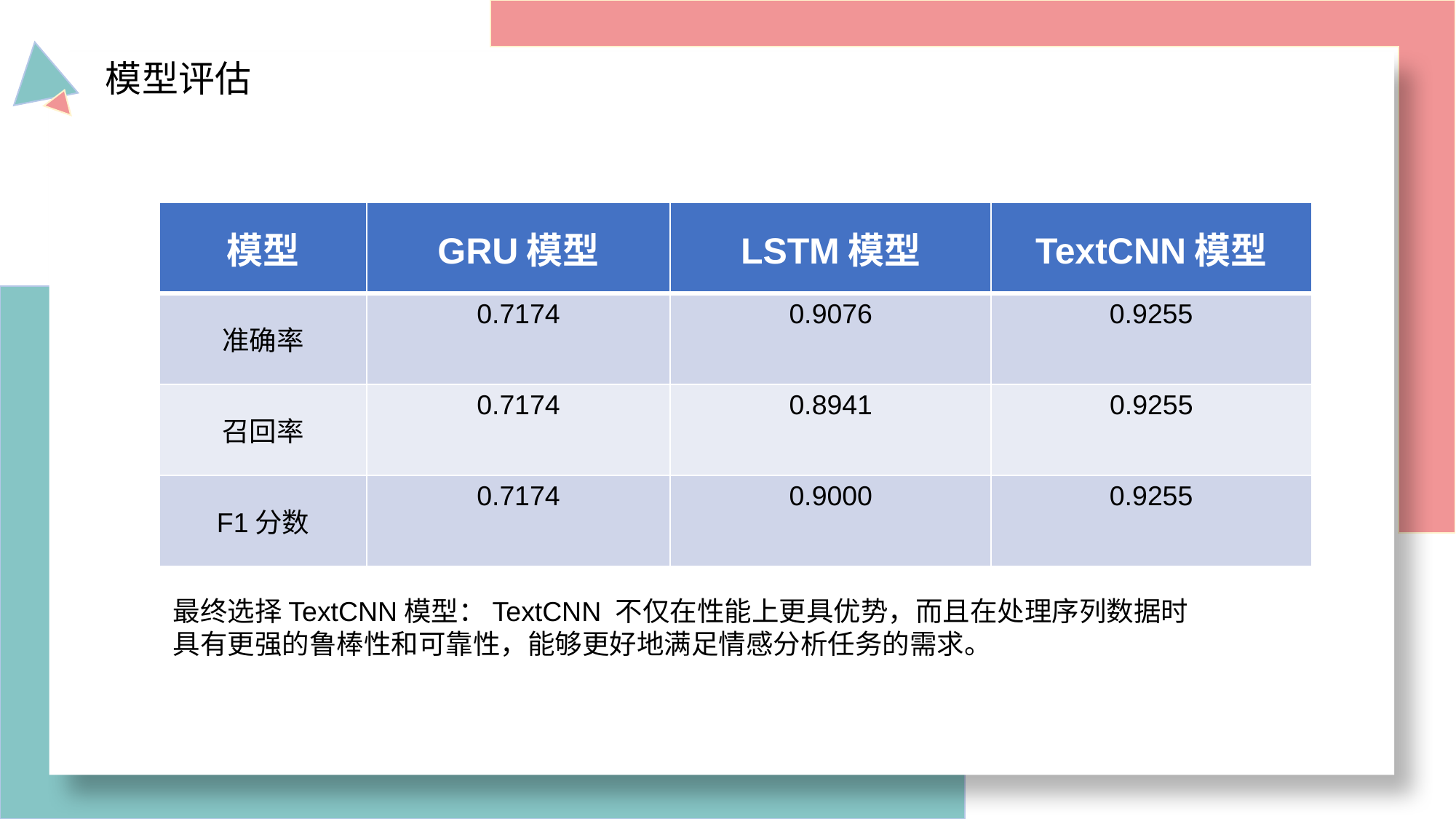

模型评估
| 模型 | GRU模型 | LSTM模型 | TextCNN模型 |
| --- | --- | --- | --- |
| 准确率 | 0.7174 | 0.9076 | 0.9255 |
| 召回率 | 0.7174 | 0.8941 | 0.9255 |
| F1分数 | 0.7174 | 0.9000 | 0.9255 |
最终选择TextCNN模型：TextCNN 不仅在性能上更具优势，而且在处理序列数据时具有更强的鲁棒性和可靠性，能够更好地满足情感分析任务的需求。